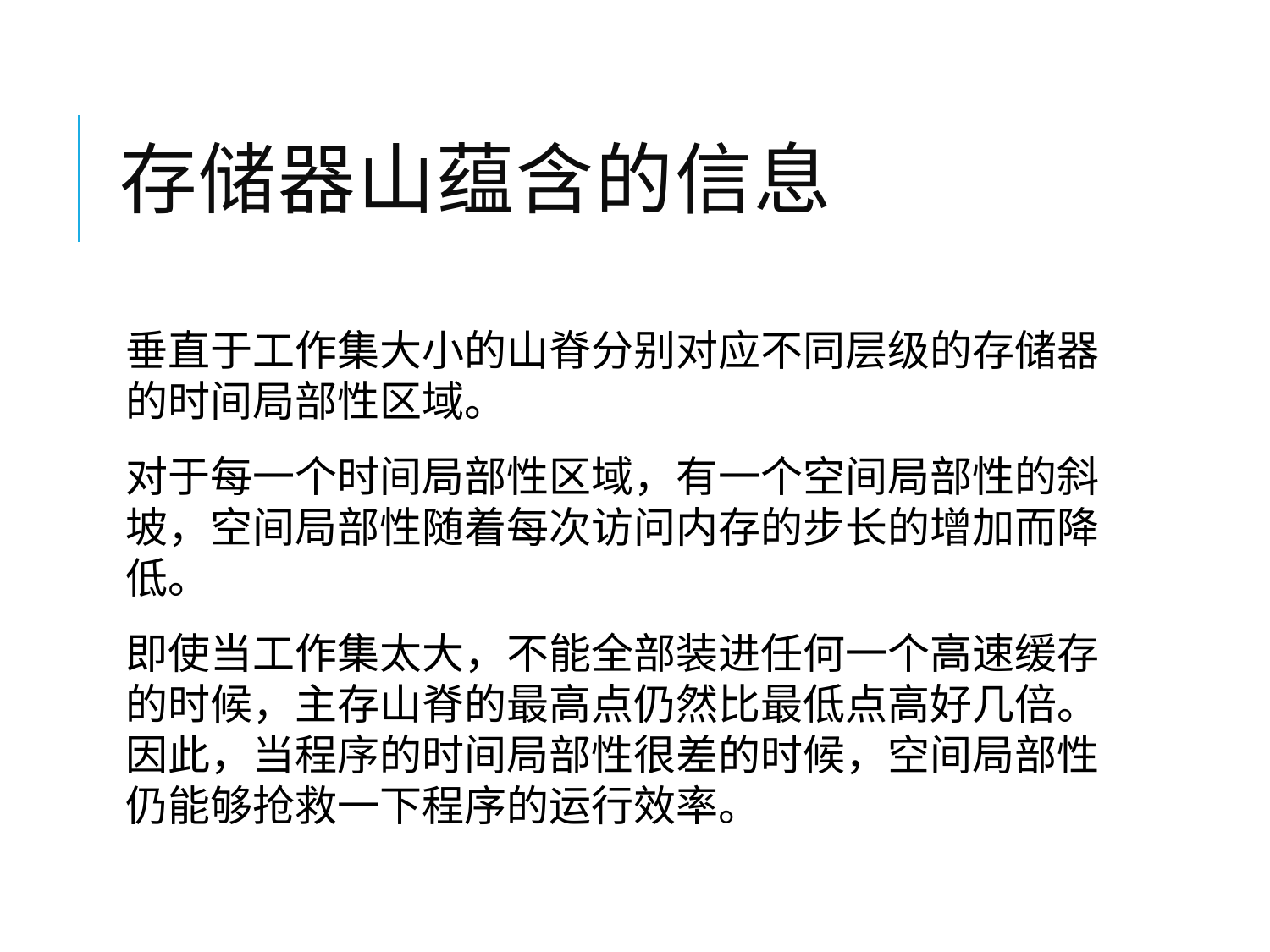

# 存储器山蕴含的信息
垂直于工作集大小的山脊分别对应不同层级的存储器的时间局部性区域。
对于每一个时间局部性区域，有一个空间局部性的斜坡，空间局部性随着每次访问内存的步长的增加而降低。
即使当工作集太大，不能全部装进任何一个高速缓存的时候，主存山脊的最高点仍然比最低点高好几倍。因此，当程序的时间局部性很差的时候，空间局部性仍能够抢救一下程序的运行效率。